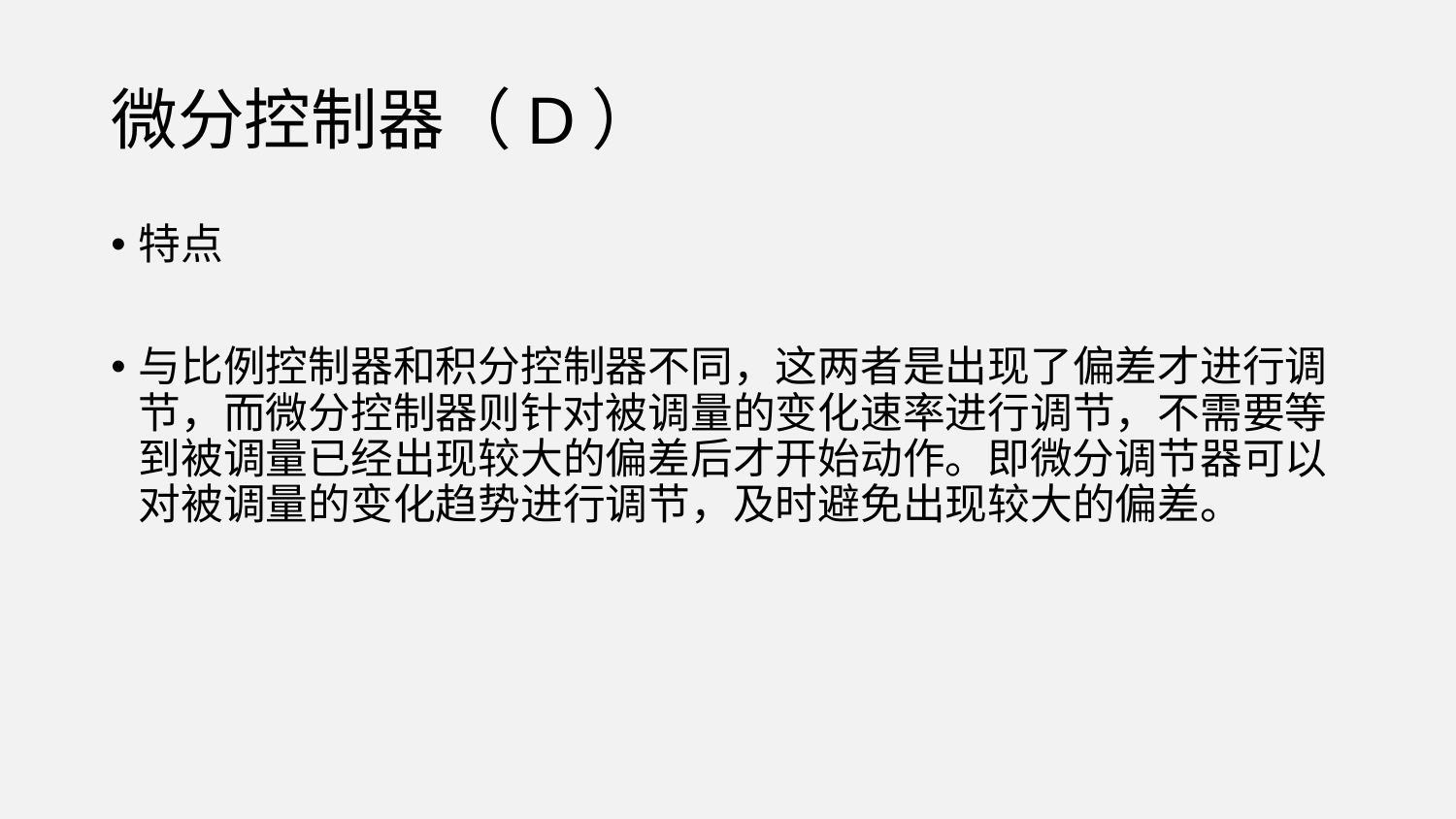

# 微分控制器（D）
特点

与比例控制器和积分控制器不同，这两者是出现了偏差才进行调节，而微分控制器则针对被调量的变化速率进行调节，不需要等到被调量已经出现较大的偏差后才开始动作。即微分调节器可以对被调量的变化趋势进行调节，及时避免出现较大的偏差。